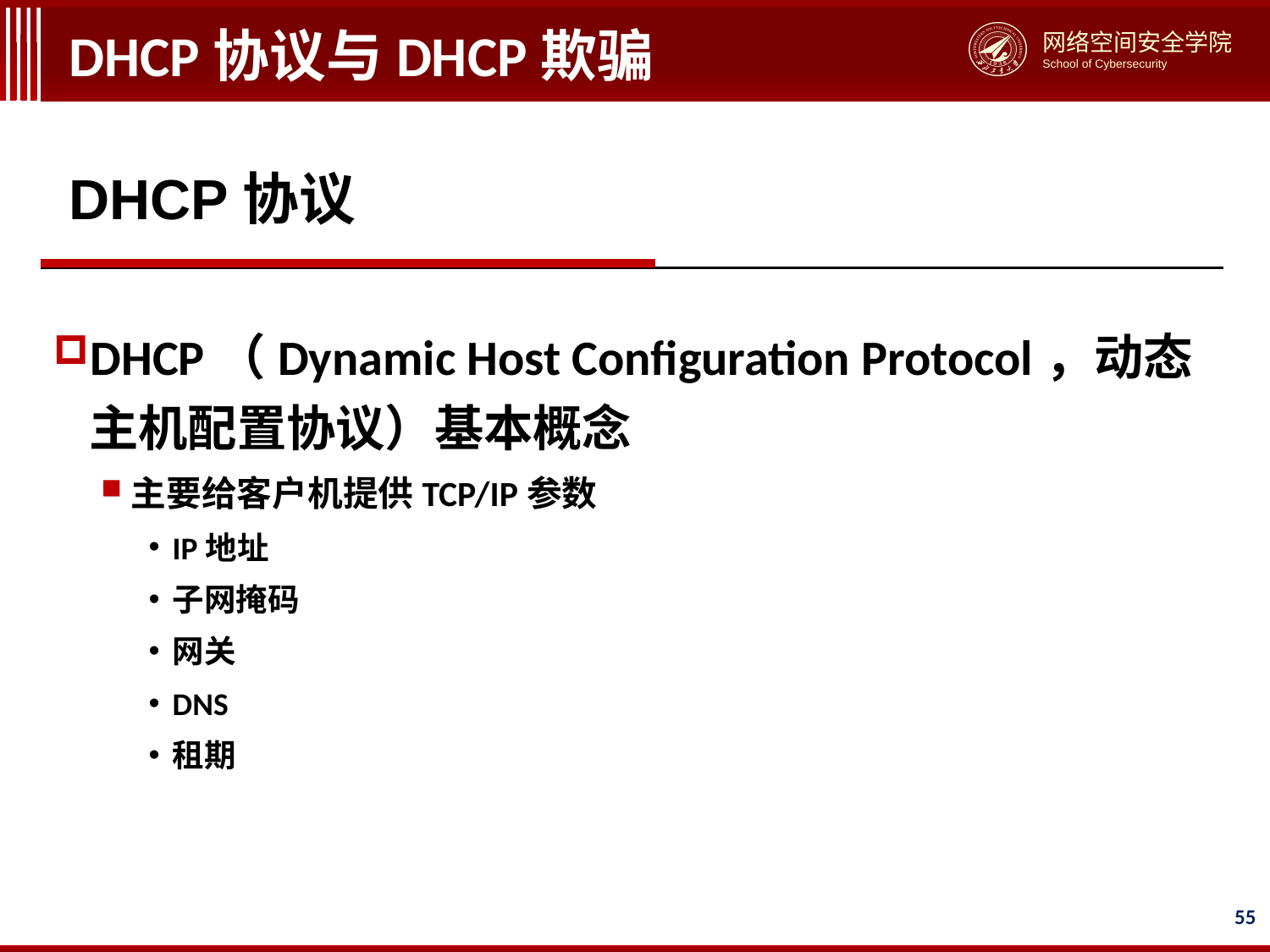

# DHCP协议与DHCP欺骗
DHCP协议
DHCP（Dynamic Host Configuration Protocol，动态主机配置协议）基本概念
主要给客户机提供TCP/IP参数
IP地址
子网掩码
网关
DNS
租期